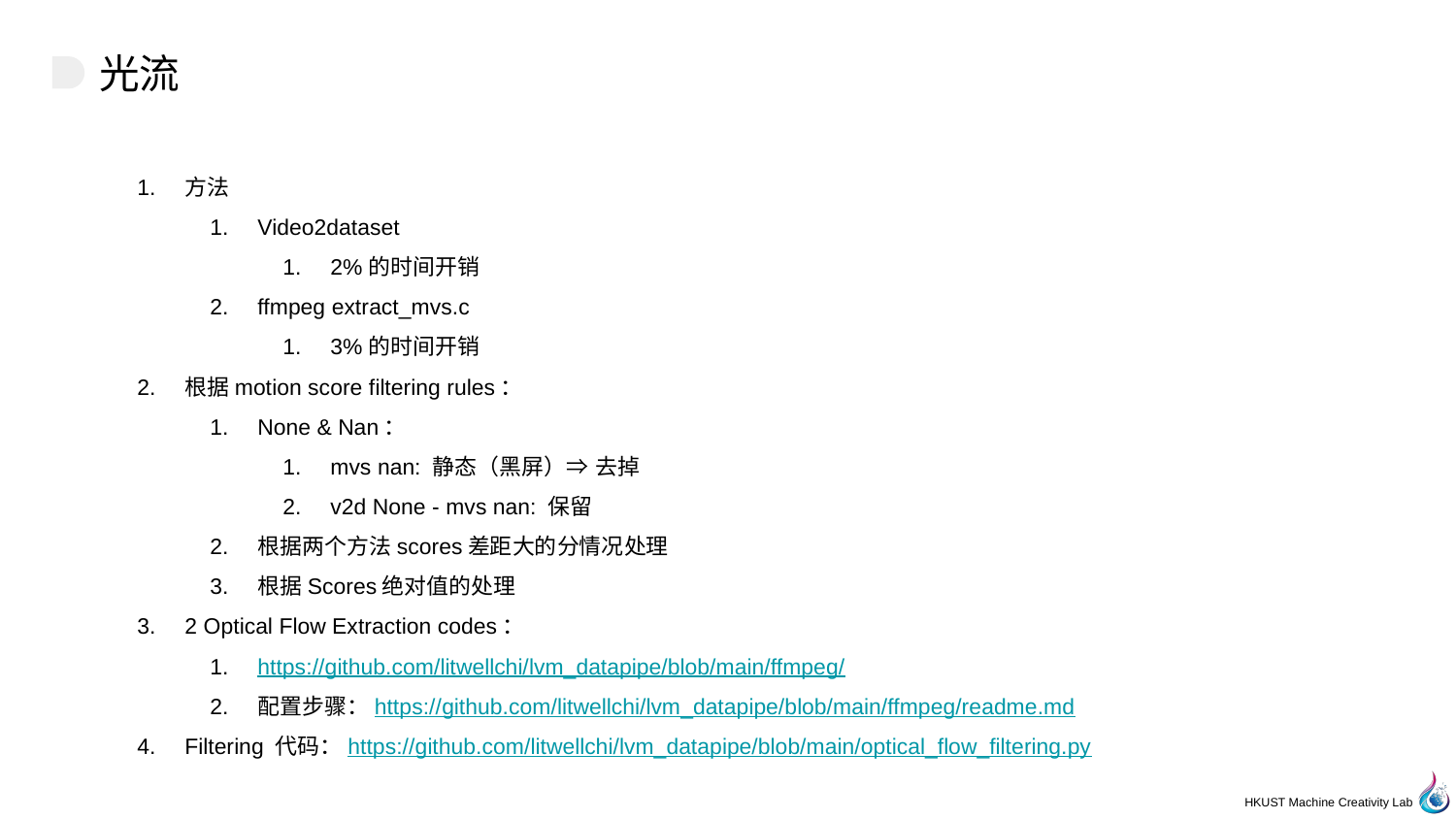

# 光流

方法
Video2dataset
2%的时间开销
ffmpeg extract_mvs.c
3%的时间开销
根据motion score filtering rules：
None & Nan：
mvs nan: 静态（黑屏）⇒ 去掉
v2d None - mvs nan: 保留
根据两个方法scores差距大的分情况处理
根据Scores绝对值的处理
2 Optical Flow Extraction codes：
https://github.com/litwellchi/lvm_datapipe/blob/main/ffmpeg/
配置步骤：https://github.com/litwellchi/lvm_datapipe/blob/main/ffmpeg/readme.md
Filtering 代码：https://github.com/litwellchi/lvm_datapipe/blob/main/optical_flow_filtering.py